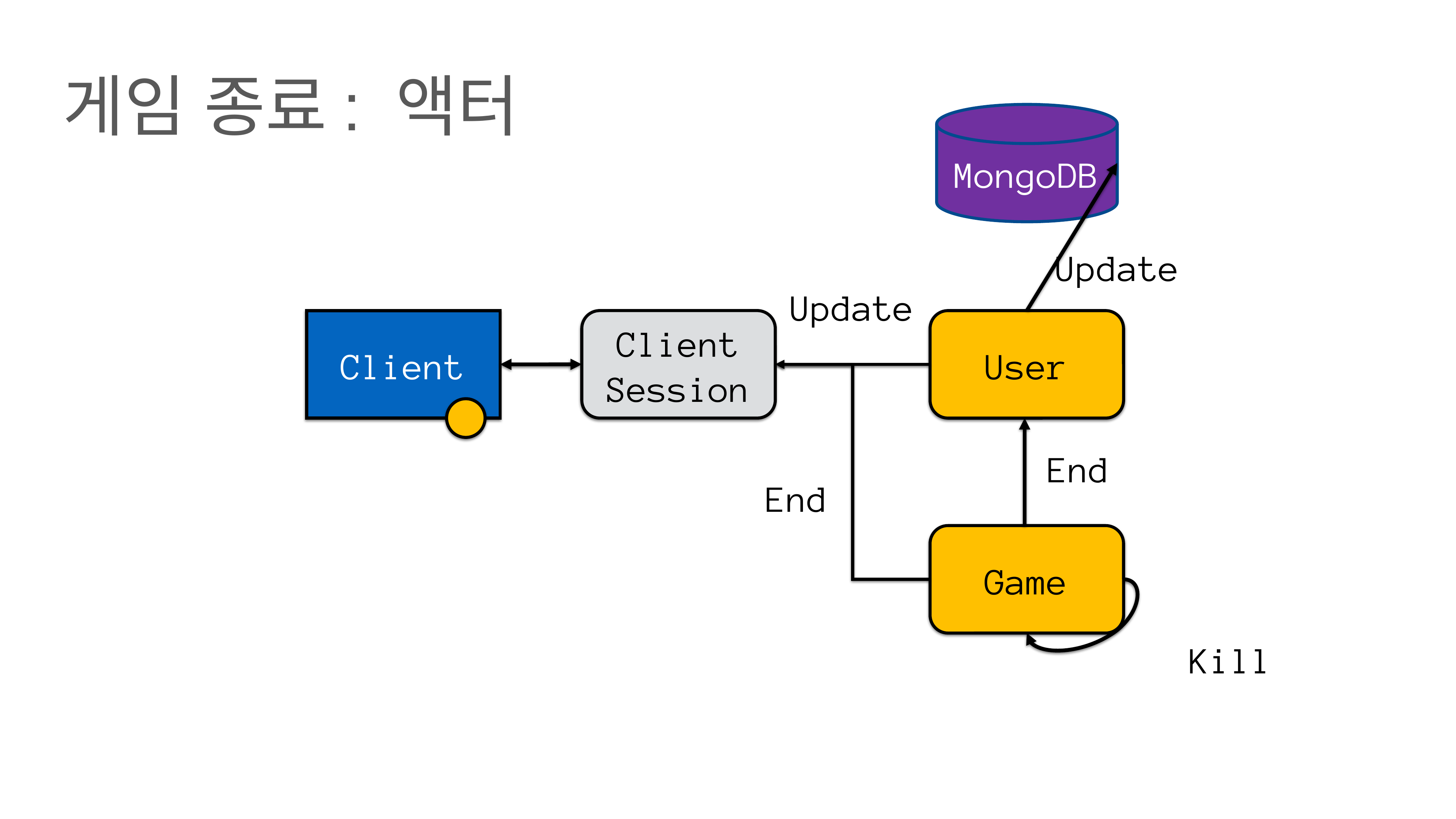

게임 종료: 액터
MongoDB
Update
Update
Client
Session
Client
User

End
End
Game
Kill